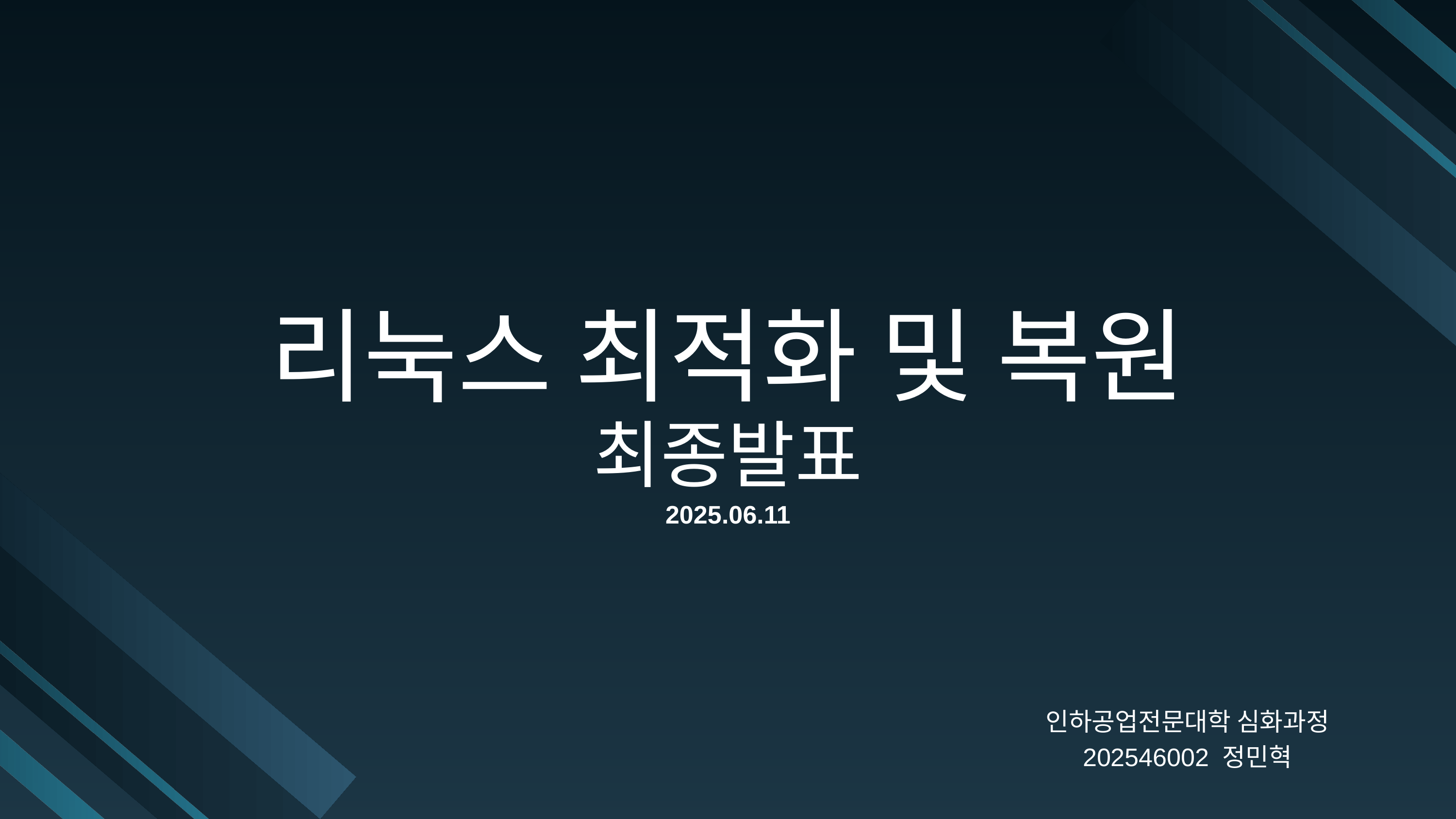

리눅스 최적화 및 복원
최종발표

2025.06.11
인하공업전문대학 심화과정
202546002 정민혁